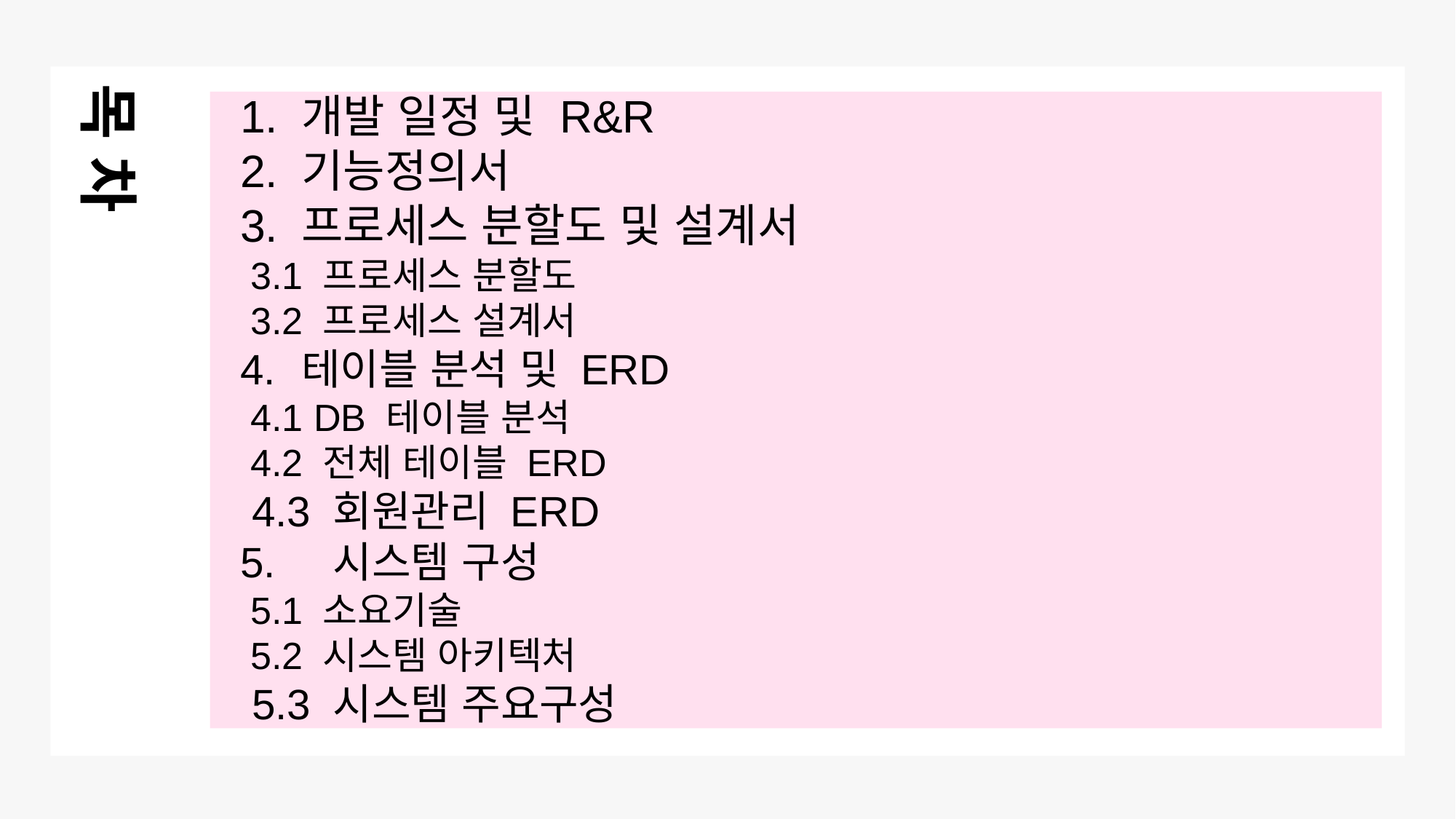

목 차
개발 일정 및 R&R
기능정의서
프로세스 분할도 및 설계서
 3.1 프로세스 분할도
 3.2 프로세스 설계서
테이블 분석 및 ERD
 4.1 DB 테이블 분석
 4.2 전체 테이블 ERD
 4.3 회원관리 ERD
5.    시스템 구성
 5.1 소요기술
 5.2 시스템 아키텍처
 5.3 시스템 주요구성